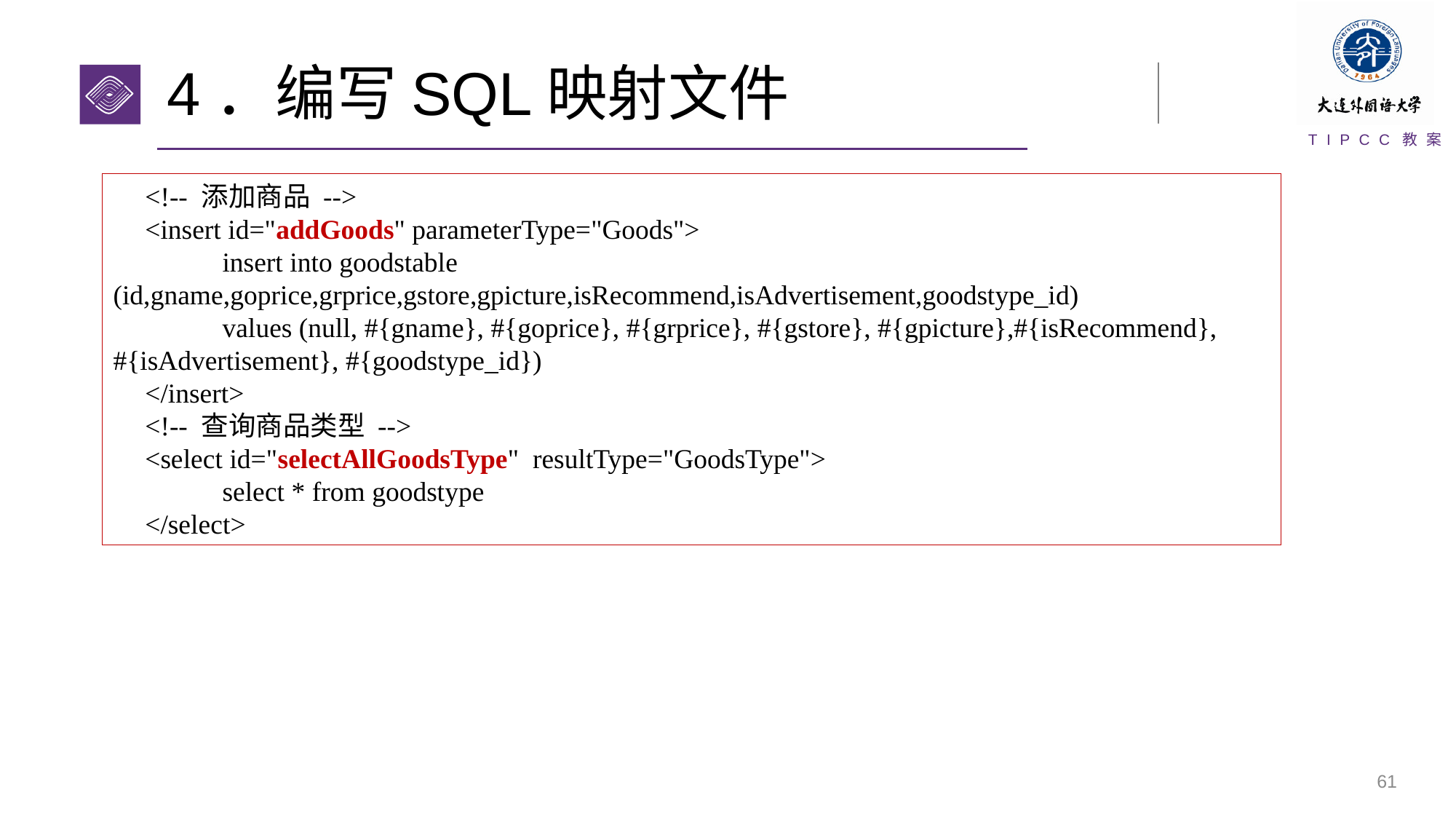

# 4．编写SQL映射文件
<!-- 添加商品 -->
<insert id="addGoods" parameterType="Goods">
	insert into goodstable (id,gname,goprice,grprice,gstore,gpicture,isRecommend,isAdvertisement,goodstype_id)
	values (null, #{gname}, #{goprice}, #{grprice}, #{gstore}, #{gpicture},#{isRecommend}, #{isAdvertisement}, #{goodstype_id})
</insert>
<!-- 查询商品类型 -->
<select id="selectAllGoodsType"  resultType="GoodsType">
	select * from goodstype
</select>
61